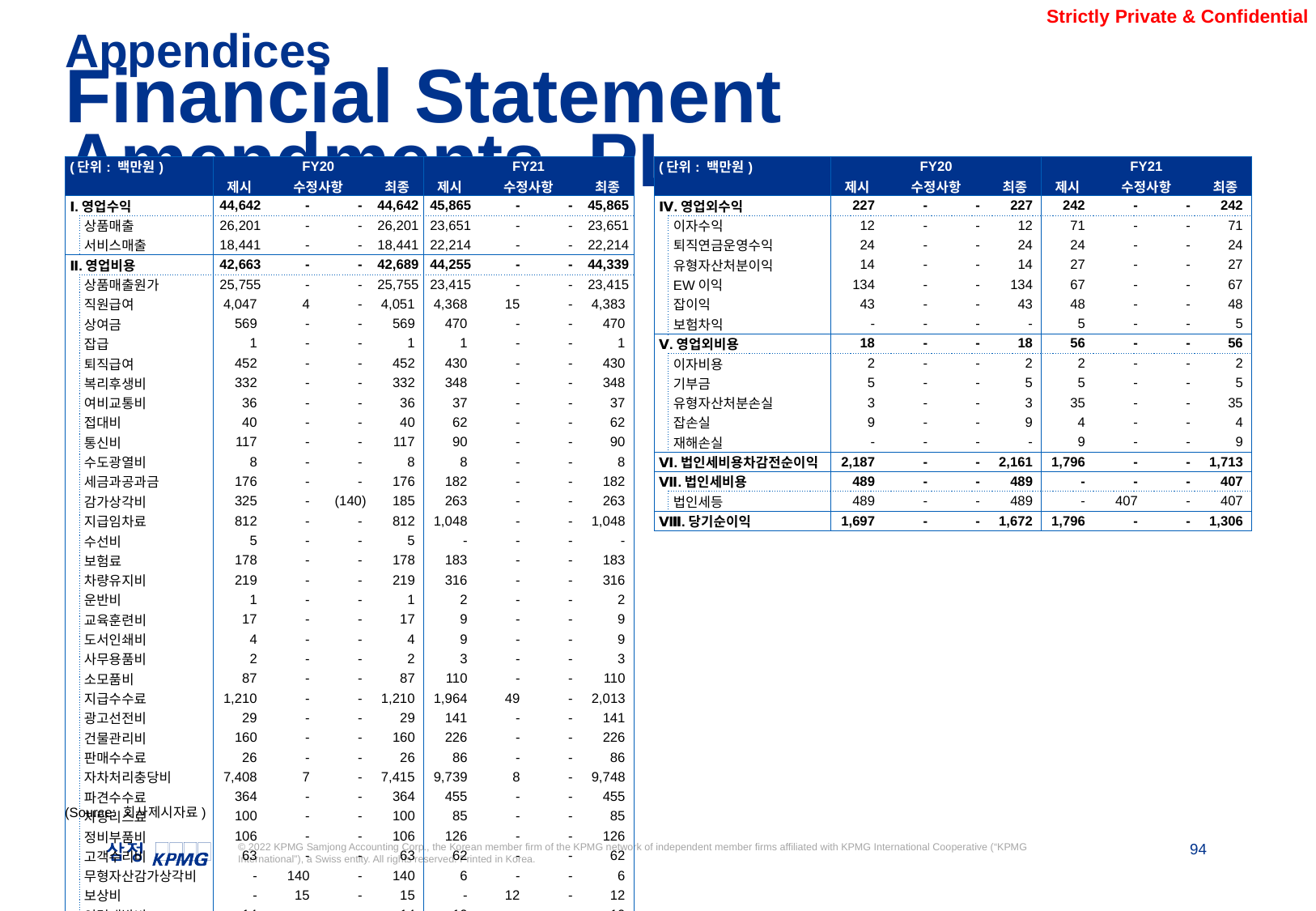

Appendices
Financial Statement Amendments_PL
| (단위: 백만원) |  | FY20 |  |  |  | FY21 |  |  |  |
| --- | --- | --- | --- | --- | --- | --- | --- | --- | --- |
|  |  | 제시 | 수정사항 |  | 최종 | 제시 | 수정사항 |  | 최종 |
| Ⅰ.영업수익 |  | 44,642 | - | - | 44,642 | 45,865 | - | - | 45,865 |
|  | 상품매출 | 26,201 | - | - | 26,201 | 23,651 | - | - | 23,651 |
|  | 서비스매출 | 18,441 | - | - | 18,441 | 22,214 | - | - | 22,214 |
| Ⅱ.영업비용 |  | 42,663 | - | - | 42,689 | 44,255 | - | - | 44,339 |
|  | 상품매출원가 | 25,755 | - | - | 25,755 | 23,415 | - | - | 23,415 |
|  | 직원급여 | 4,047 | 4 | - | 4,051 | 4,368 | 15 | - | 4,383 |
|  | 상여금 | 569 | - | - | 569 | 470 | - | - | 470 |
|  | 잡급 | 1 | - | - | 1 | 1 | - | - | 1 |
|  | 퇴직급여 | 452 | - | - | 452 | 430 | - | - | 430 |
|  | 복리후생비 | 332 | - | - | 332 | 348 | - | - | 348 |
|  | 여비교통비 | 36 | - | - | 36 | 37 | - | - | 37 |
|  | 접대비 | 40 | - | - | 40 | 62 | - | - | 62 |
|  | 통신비 | 117 | - | - | 117 | 90 | - | - | 90 |
|  | 수도광열비 | 8 | - | - | 8 | 8 | - | - | 8 |
|  | 세금과공과금 | 176 | - | - | 176 | 182 | - | - | 182 |
|  | 감가상각비 | 325 | - | (140) | 185 | 263 | - | - | 263 |
|  | 지급임차료 | 812 | - | - | 812 | 1,048 | - | - | 1,048 |
|  | 수선비 | 5 | - | - | 5 | - | - | - | - |
|  | 보험료 | 178 | - | - | 178 | 183 | - | - | 183 |
|  | 차량유지비 | 219 | - | - | 219 | 316 | - | - | 316 |
|  | 운반비 | 1 | - | - | 1 | 2 | - | - | 2 |
|  | 교육훈련비 | 17 | - | - | 17 | 9 | - | - | 9 |
|  | 도서인쇄비 | 4 | - | - | 4 | 9 | - | - | 9 |
|  | 사무용품비 | 2 | - | - | 2 | 3 | - | - | 3 |
|  | 소모품비 | 87 | - | - | 87 | 110 | - | - | 110 |
|  | 지급수수료 | 1,210 | - | - | 1,210 | 1,964 | 49 | - | 2,013 |
|  | 광고선전비 | 29 | - | - | 29 | 141 | - | - | 141 |
|  | 건물관리비 | 160 | - | - | 160 | 226 | - | - | 226 |
|  | 판매수수료 | 26 | - | - | 26 | 86 | - | - | 86 |
|  | 자차처리충당비 | 7,408 | 7 | - | 7,415 | 9,739 | 8 | - | 9,748 |
|  | 파견수수료 | 364 | - | - | 364 | 455 | - | - | 455 |
|  | 차량리스료 | 100 | - | - | 100 | 85 | - | - | 85 |
|  | 정비부품비 | 106 | - | - | 106 | 126 | - | - | 126 |
|  | 고객수리비 | 63 | - | - | 63 | 62 | - | - | 62 |
|  | 무형자산감가상각비 | - | 140 | - | 140 | 6 | - | - | 6 |
|  | 보상비 | - | 15 | - | 15 | - | 12 | - | 12 |
|  | 인력개발비 | 14 | - | - | 14 | 10 | - | - | 10 |
| Ⅲ.영업이익 |  | 1,979 | - | - | 1,953 | 1,610 | - | - | 1,526 |
| (단위: 백만원) |  | FY20 |  |  |  | FY21 |  |  |  |
| --- | --- | --- | --- | --- | --- | --- | --- | --- | --- |
|  |  | 제시 | 수정사항 |  | 최종 | 제시 | 수정사항 |  | 최종 |
| Ⅳ.영업외수익 |  | 227 | - | - | 227 | 242 | - | - | 242 |
|  | 이자수익 | 12 | - | - | 12 | 71 | - | - | 71 |
|  | 퇴직연금운영수익 | 24 | - | - | 24 | 24 | - | - | 24 |
|  | 유형자산처분이익 | 14 | - | - | 14 | 27 | - | - | 27 |
|  | EW이익 | 134 | - | - | 134 | 67 | - | - | 67 |
|  | 잡이익 | 43 | - | - | 43 | 48 | - | - | 48 |
|  | 보험차익 | - | - | - | - | 5 | - | - | 5 |
| Ⅴ.영업외비용 |  | 18 | - | - | 18 | 56 | - | - | 56 |
|  | 이자비용 | 2 | - | - | 2 | 2 | - | - | 2 |
|  | 기부금 | 5 | - | - | 5 | 5 | - | - | 5 |
|  | 유형자산처분손실 | 3 | - | - | 3 | 35 | - | - | 35 |
|  | 잡손실 | 9 | - | - | 9 | 4 | - | - | 4 |
|  | 재해손실 | - | - | - | - | 9 | - | - | 9 |
| Ⅵ.법인세비용차감전순이익 |  | 2,187 | - | - | 2,161 | 1,796 | - | - | 1,713 |
| Ⅶ.법인세비용 |  | 489 | - | - | 489 | - | - | - | 407 |
|  | 법인세등 | 489 | - | - | 489 | - | 407 | - | 407 |
| Ⅷ.당기순이익 |  | 1,697 | - | - | 1,672 | 1,796 | - | - | 1,306 |
(Source: 회사제시자료)